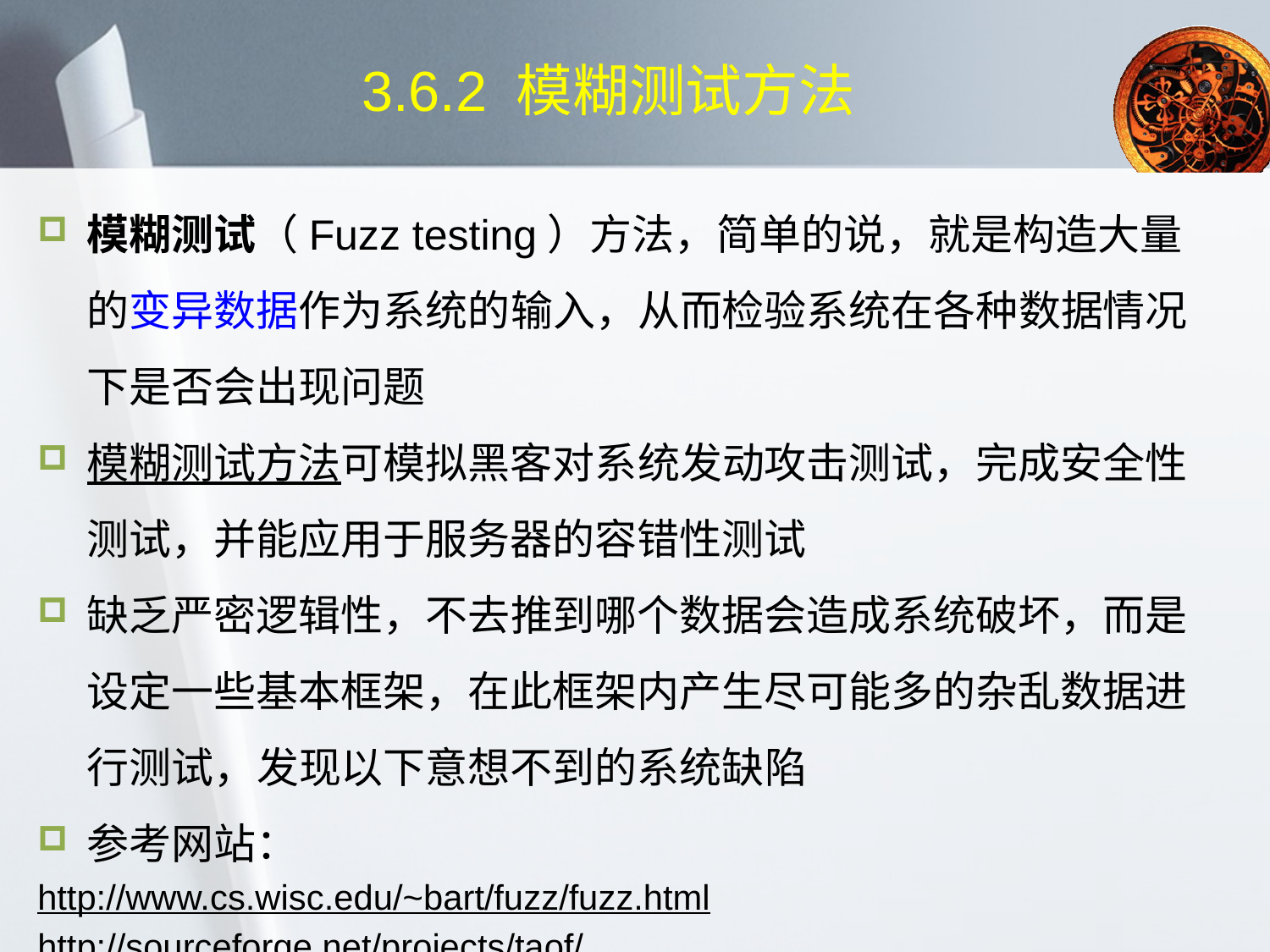

# 3.6.2 模糊测试方法
模糊测试（Fuzz testing）方法，简单的说，就是构造大量的变异数据作为系统的输入，从而检验系统在各种数据情况下是否会出现问题
模糊测试方法可模拟黑客对系统发动攻击测试，完成安全性测试，并能应用于服务器的容错性测试
缺乏严密逻辑性，不去推到哪个数据会造成系统破坏，而是设定一些基本框架，在此框架内产生尽可能多的杂乱数据进行测试，发现以下意想不到的系统缺陷
参考网站：
http://www.cs.wisc.edu/~bart/fuzz/fuzz.html
http://sourceforge.net/projects/taof/
www.genexx.org/dfuz
www.fuzzing.org